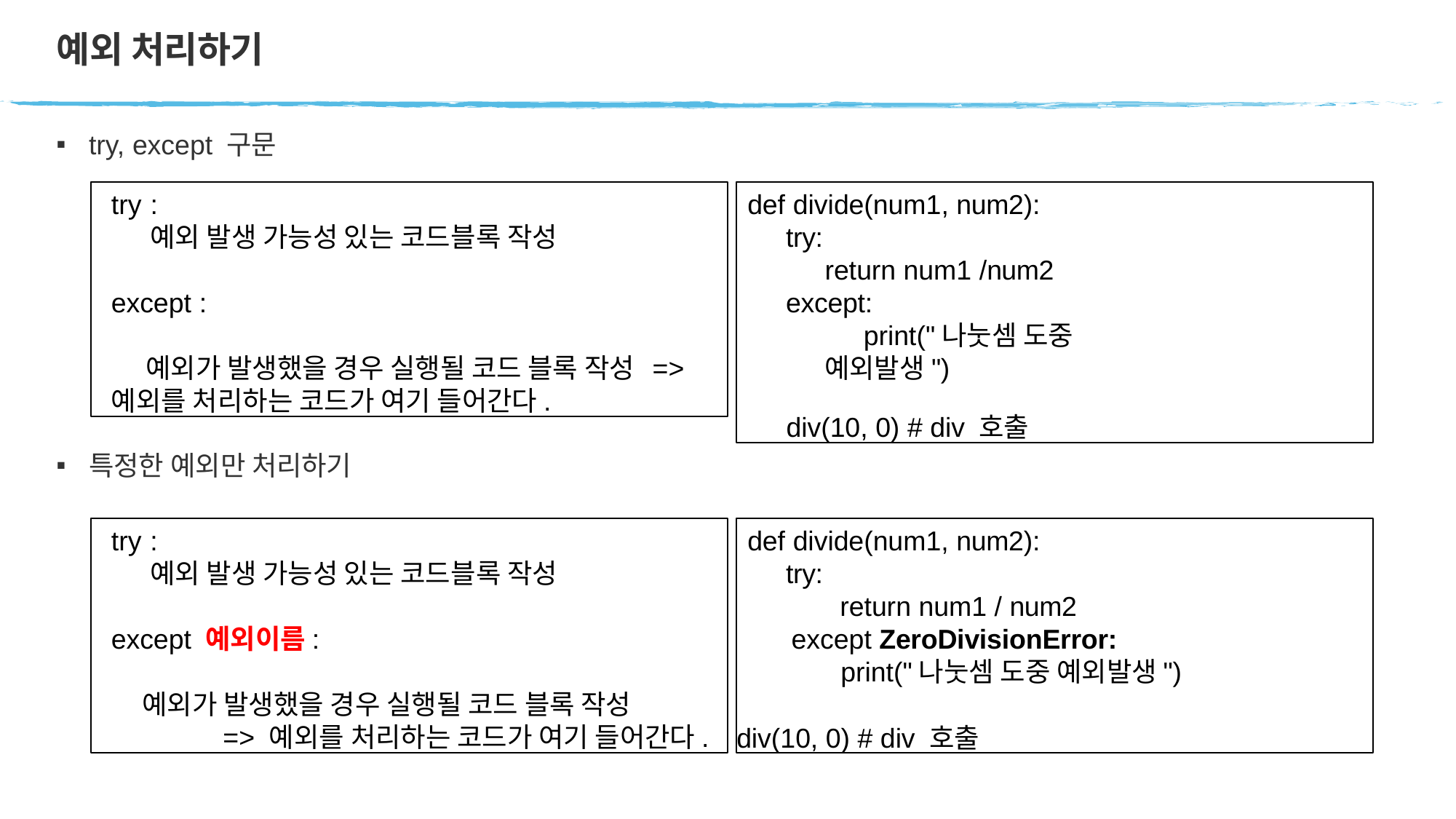

# 예외 처리하기
try, except 구문
try :
예외 발생 가능성 있는 코드블록 작성
except :
     예외가 발생했을 경우 실행될 코드 블록 작성  => 예외를 처리하는 코드가 여기 들어간다.
def divide(num1, num2):
try:
return num1 /num2 except:
print("나눗셈 도중 예외발생")

div(10, 0) # div 호출
특정한 예외만 처리하기
try :
예외 발생 가능성 있는 코드블록 작성
except 예외이름:
    예외가 발생했을 경우 실행될 코드 블록 작성
=> 예외를 처리하는 코드가 여기 들어간다.
def divide(num1, num2): try:
return num1 / num2
except ZeroDivisionError:
print("나눗셈 도중 예외발생")

div(10, 0) # div 호출